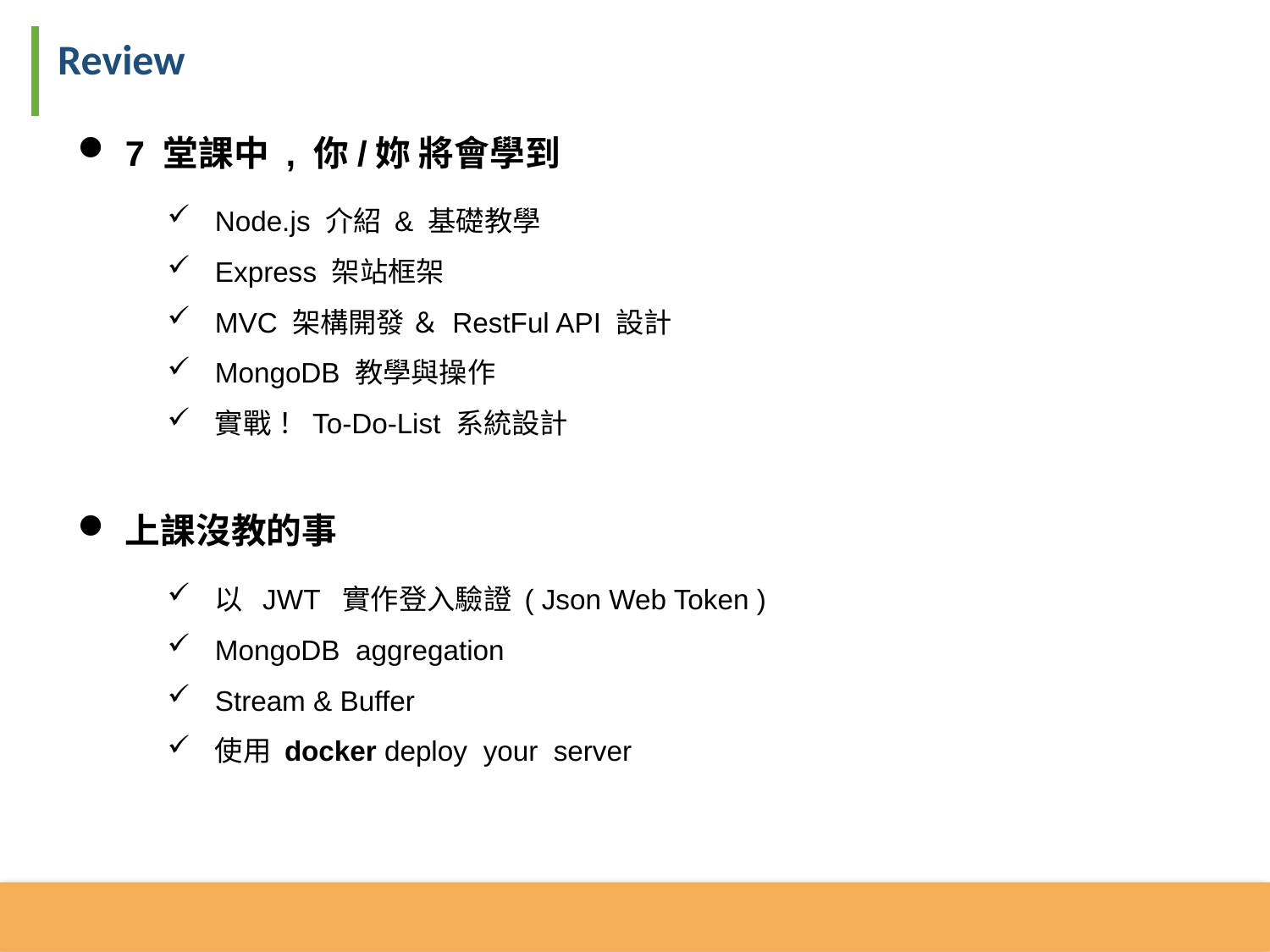

Review
7 堂課中 , 你/妳 將會學到

Node.js 介紹 & 基礎教學
Express 架站框架
MVC 架構開發 ＆ RestFul API 設計
MongoDB 教學與操作
實戰！ To-Do-List 系統設計
上課沒教的事
以  JWT  實作登入驗證 ( Json Web Token )
MongoDB  aggregation
Stream & Buffer
使用 docker deploy  your  server